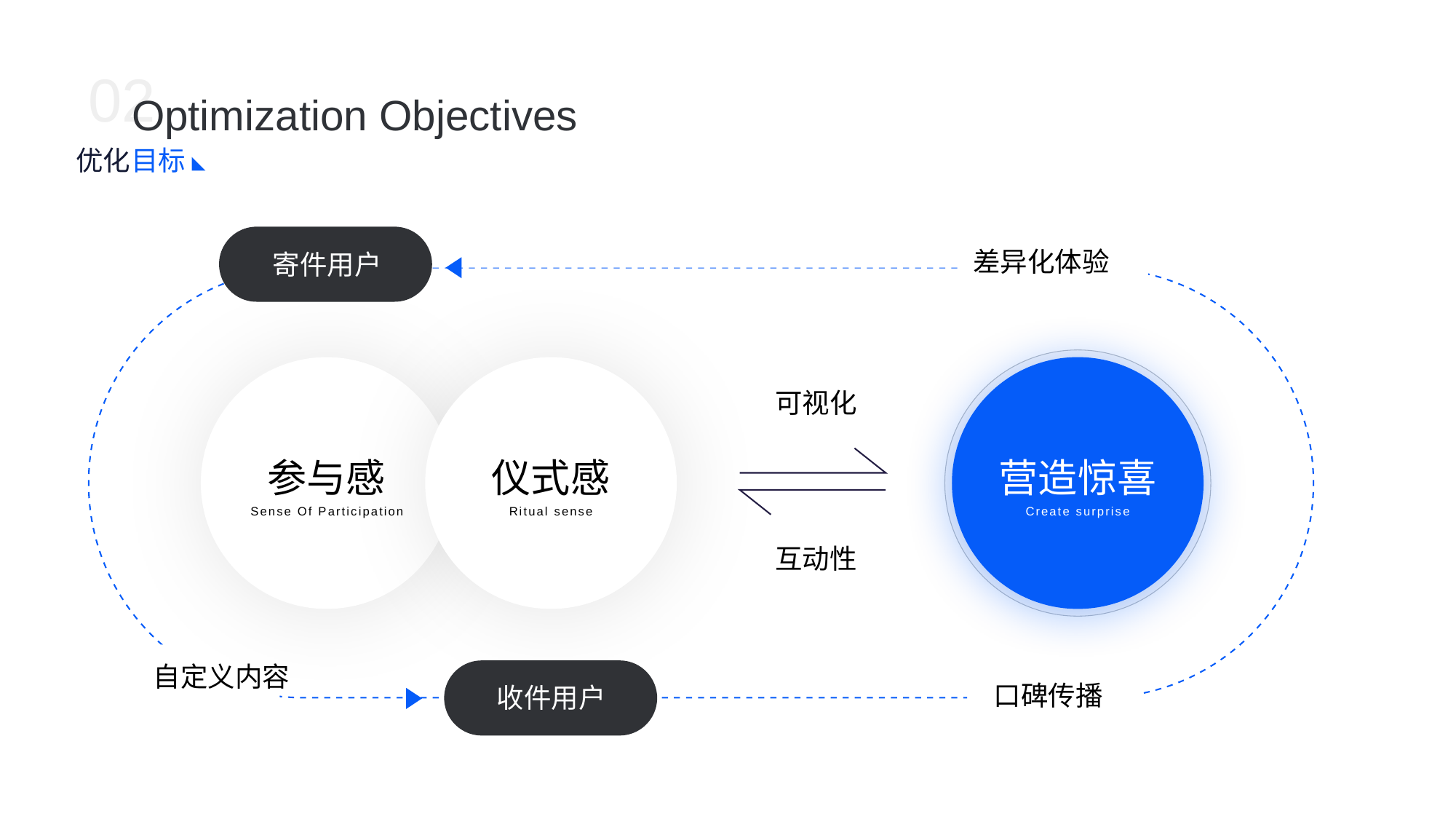

02
Optimization Objectives
优化
目标

差异化体验
寄件用户

可视化
参与感
仪式感
营造惊喜

Sense Of Participation
Ritual sense
Create surprise
互动性
自定义内容

口碑传播
收件用户